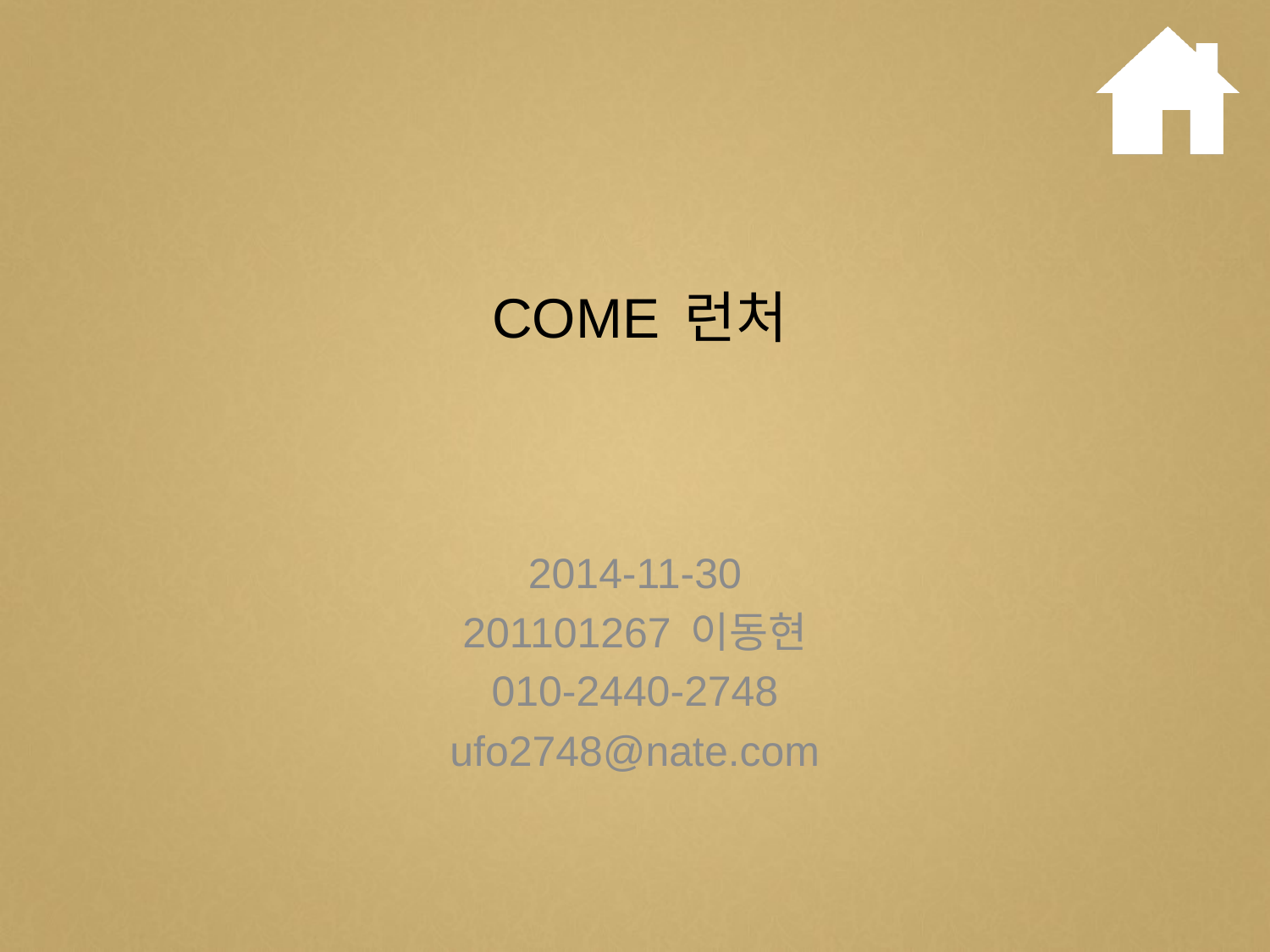

# COME 런처
2014-11-30
201101267 이동현
010-2440-2748
ufo2748@nate.com